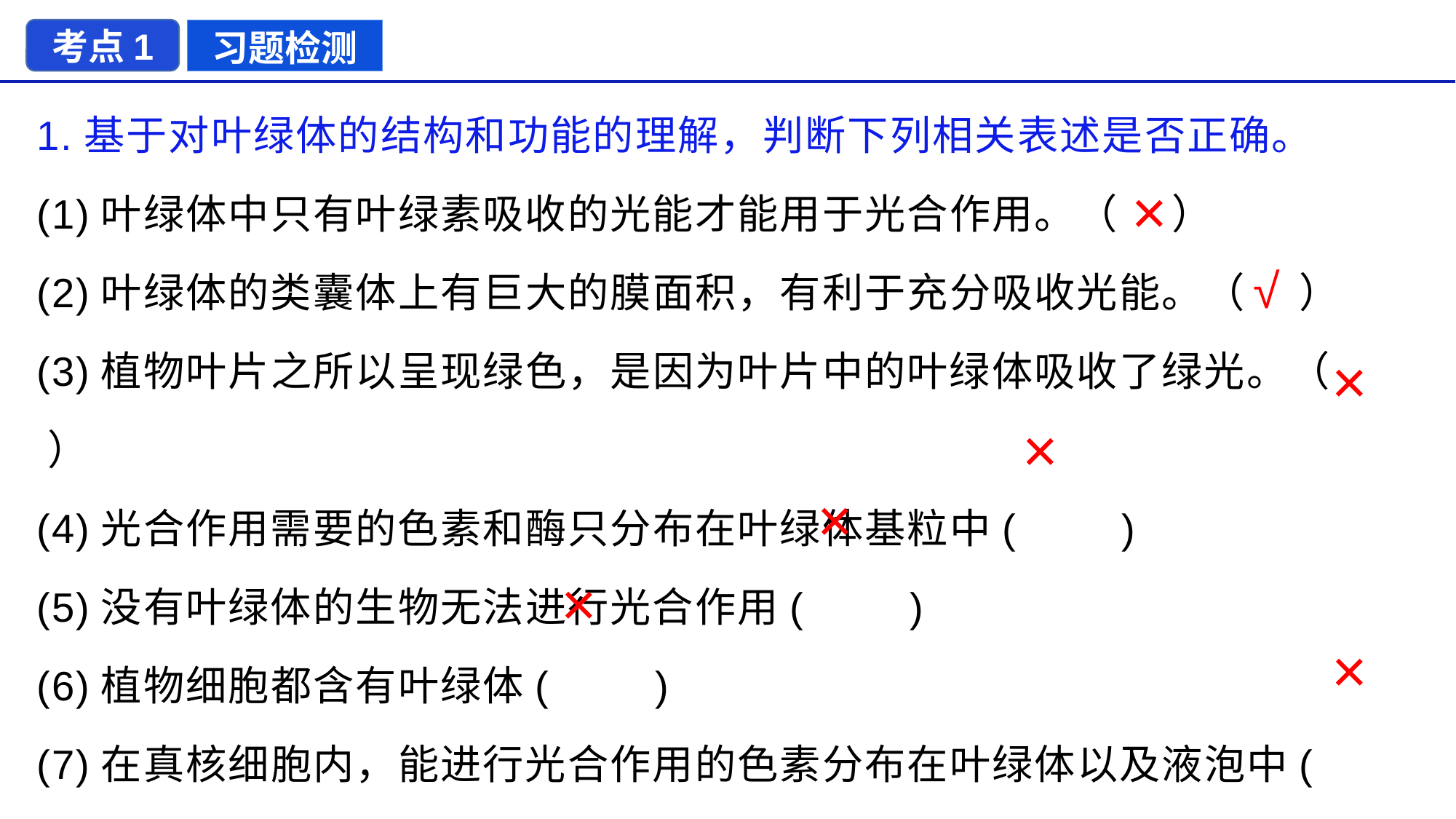

考点1
习题检测

1.基于对叶绿体的结构和功能的理解，判断下列相关表述是否正确。
(1)叶绿体中只有叶绿素吸收的光能才能用于光合作用。（     ）
(2)叶绿体的类囊体上有巨大的膜面积，有利于充分吸收光能。（     ）
(3)植物叶片之所以呈现绿色，是因为叶片中的叶绿体吸收了绿光。（     ）
(4)光合作用需要的色素和酶只分布在叶绿体基粒中(　　)
(5)没有叶绿体的生物无法进行光合作用(　　)
(6)植物细胞都含有叶绿体(　　)
(7)在真核细胞内，能进行光合作用的色素分布在叶绿体以及液泡中(　　)

×
√
×
×
×
×
×